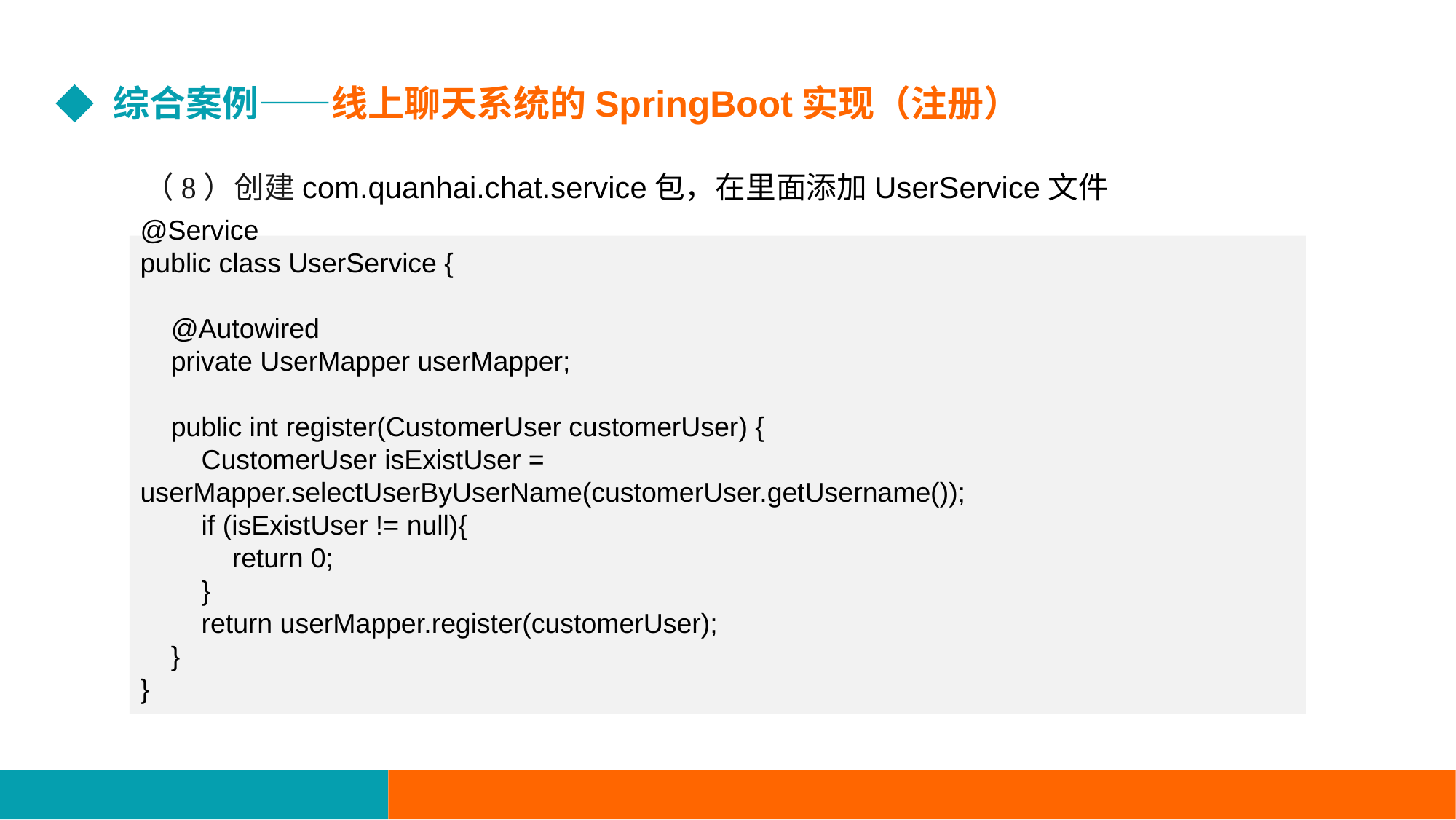

综合案例——线上聊天系统的SpringBoot实现（注册）
（8）创建com.quanhai.chat.service包，在里面添加UserService文件
@Service
public class UserService {

    @Autowired
    private UserMapper userMapper;

    public int register(CustomerUser customerUser) {
        CustomerUser isExistUser =  userMapper.selectUserByUserName(customerUser.getUsername());
        if (isExistUser != null){
            return 0;
        }
        return userMapper.register(customerUser);
    }
}